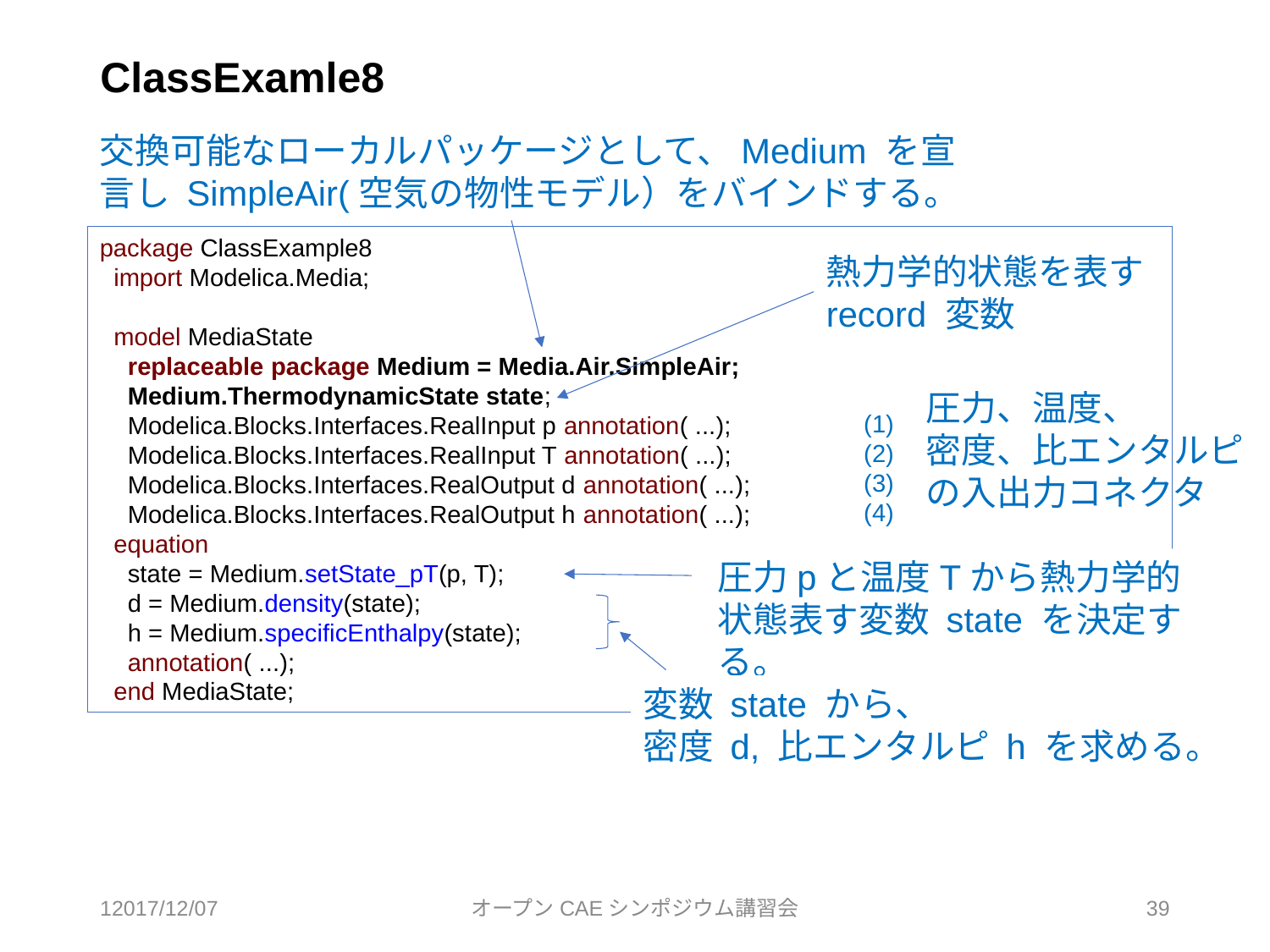

# ClassExamle8
交換可能なローカルパッケージとして、Medium を宣言し SimpleAir(空気の物性モデル）をバインドする。
package ClassExample8
  import Modelica.Media;

  model MediaState
    replaceable package Medium = Media.Air.SimpleAir;
    Medium.ThermodynamicState state;
    Modelica.Blocks.Interfaces.RealInput p annotation( ...);
    Modelica.Blocks.Interfaces.RealInput T annotation( ...);
    Modelica.Blocks.Interfaces.RealOutput d annotation( ...);
    Modelica.Blocks.Interfaces.RealOutput h annotation( ...);
  equation
    state = Medium.setState_pT(p, T);
    d = Medium.density(state);
    h = Medium.specificEnthalpy(state);
    annotation( ...);
  end MediaState;
熱力学的状態を表す
record 変数
圧力、温度、
密度、比エンタルピ
の入出力コネクタ
(1)
(2)
(3)
(4)
圧力pと温度Tから熱力学的状態表す変数 state を決定する。

変数 state から、
密度 d, 比エンタルピ h を求める。
12017/12/07
オープンCAEシンポジウム講習会
39